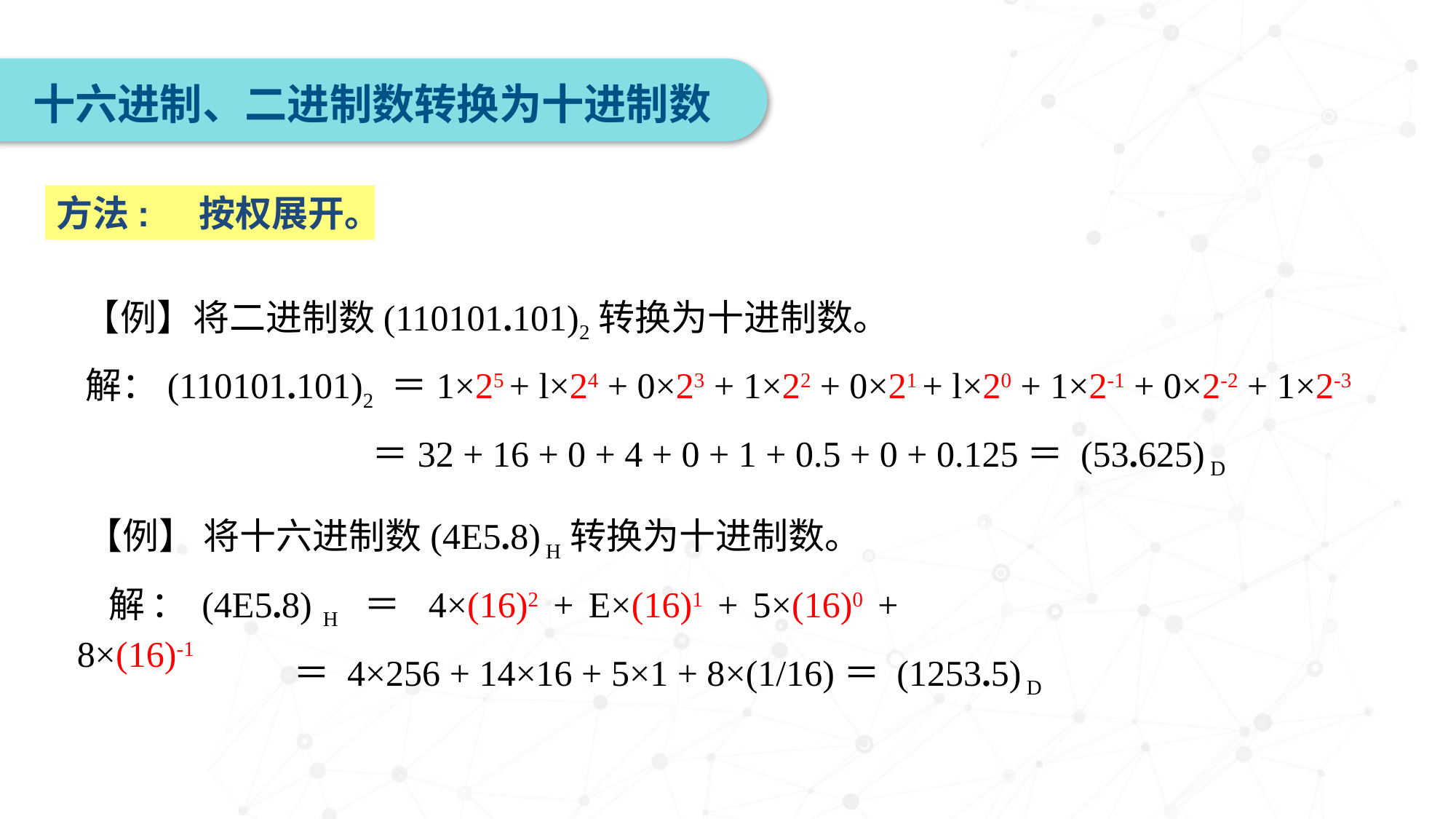

十六进制、二进制数转换为十进制数
方法:    按权展开。
【例】将二进制数(110101.101)2转换为十进制数。
解：(110101.101)2 ＝1×25 + l×24 + 0×23 + 1×22 + 0×21 + l×20 + 1×2-1 + 0×2-2 + 1×2-3
 ＝32 + 16 + 0 + 4 + 0 + 1 + 0.5 + 0 + 0.125＝ (53.625) D
【例】 将十六进制数(4E5.8) H转换为十进制数。
解：(4E5.8) H ＝ 4×(16)2 + E×(16)1 + 5×(16)0 + 8×(16)-1
 　　　　 ＝ 4×256 + 14×16 + 5×1 + 8×(1/16)＝ (1253.5) D
21